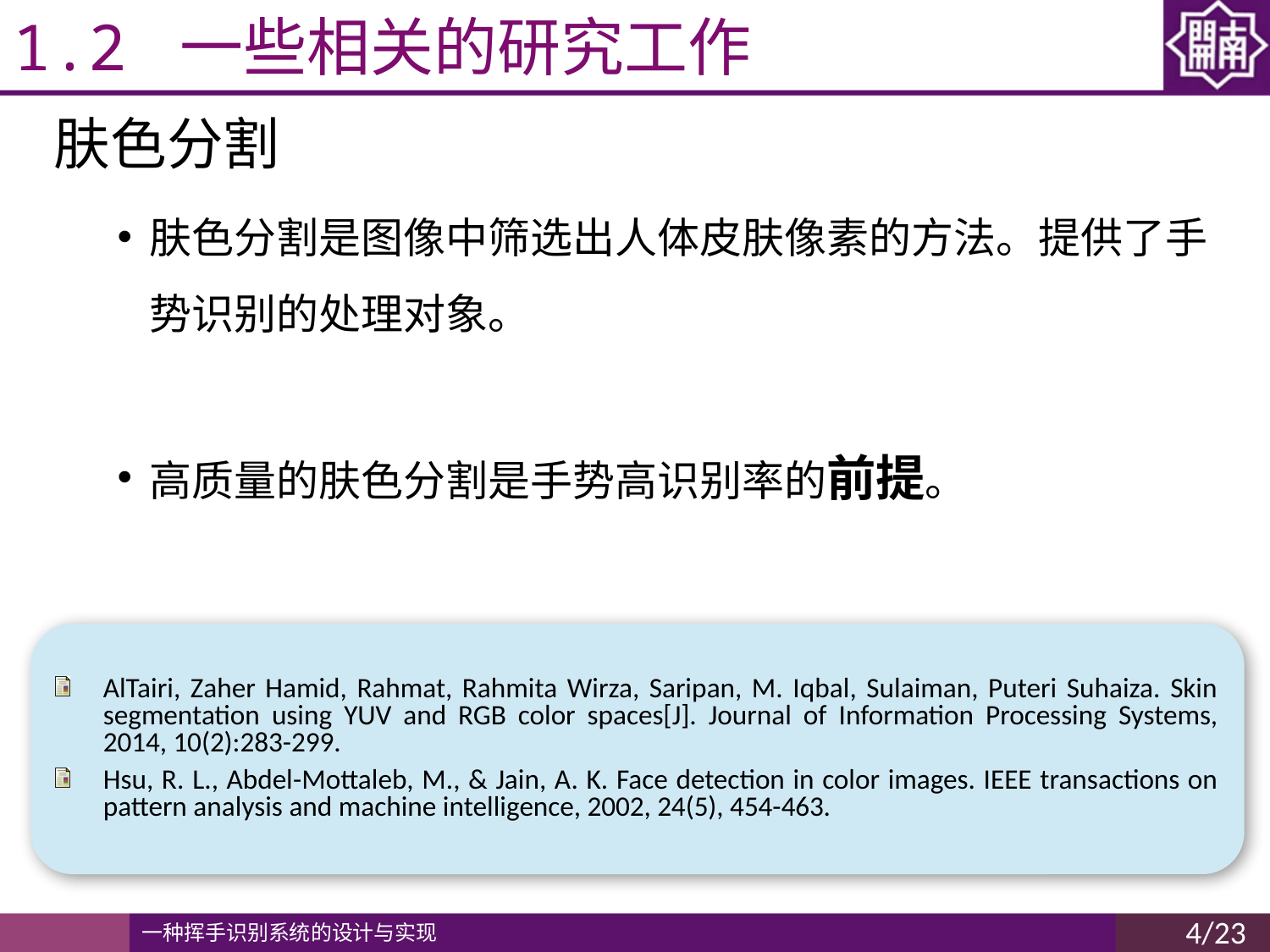

# 1.2 一些相关的研究工作
肤色分割
肤色分割是图像中筛选出人体皮肤像素的方法。提供了手势识别的处理对象。

高质量的肤色分割是手势高识别率的前提。
AlTairi, Zaher Hamid, Rahmat, Rahmita Wirza, Saripan, M. Iqbal, Sulaiman, Puteri Suhaiza. Skin segmentation using YUV and RGB color spaces[J]. Journal of Information Processing Systems, 2014, 10(2):283-299.
Hsu, R. L., Abdel-Mottaleb, M., & Jain, A. K. Face detection in color images. IEEE transactions on pattern analysis and machine intelligence, 2002, 24(5), 454-463.
4/23
一种挥手识别系统的设计与实现